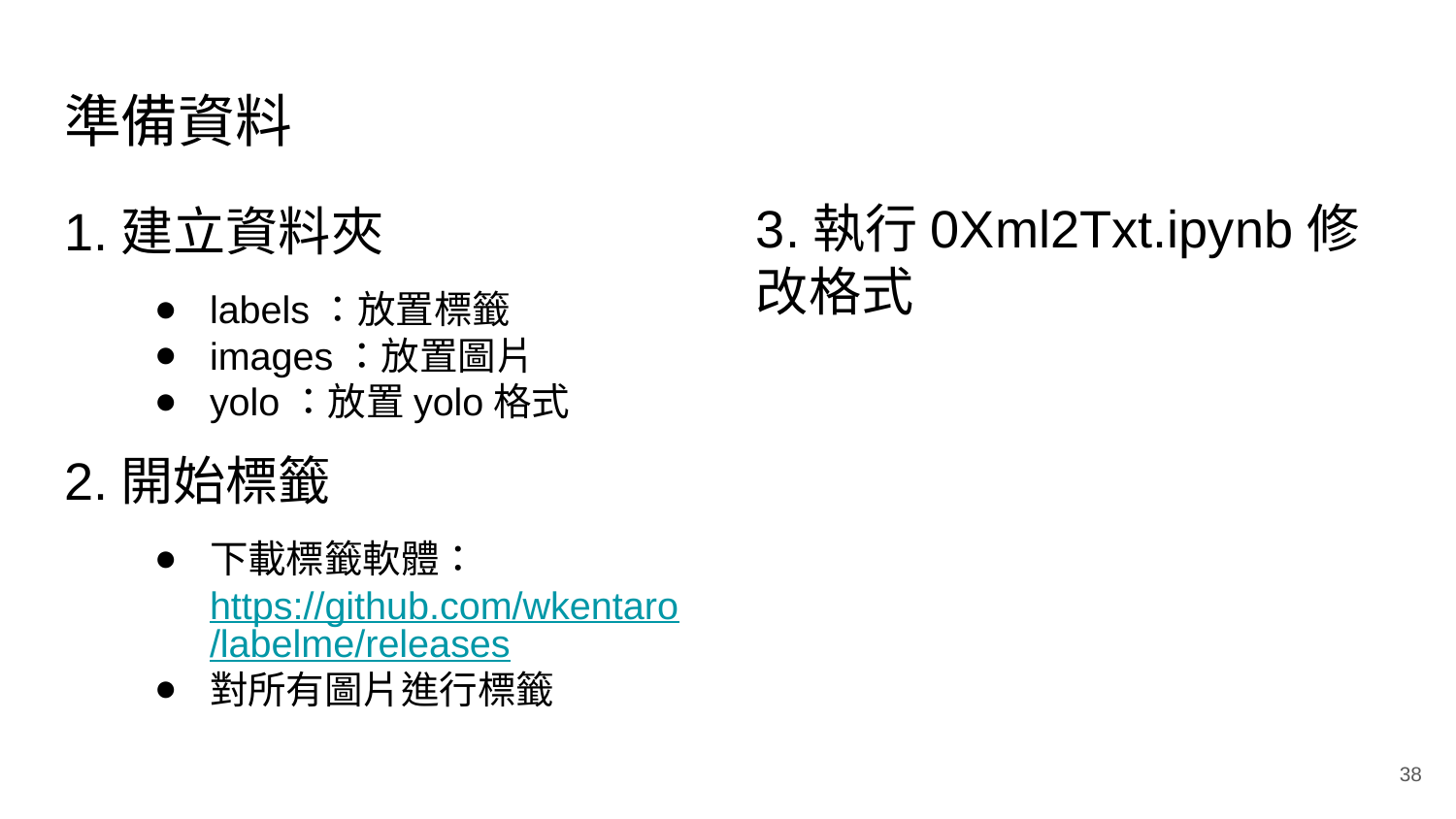

# 準備資料
3.執行0Xml2Txt.ipynb修改格式

1.建立資料夾
labels：放置標籤
images：放置圖片
yolo：放置yolo格式
2.開始標籤
下載標籤軟體：
https://github.com/wkentaro/labelme/releases
對所有圖片進行標籤
38